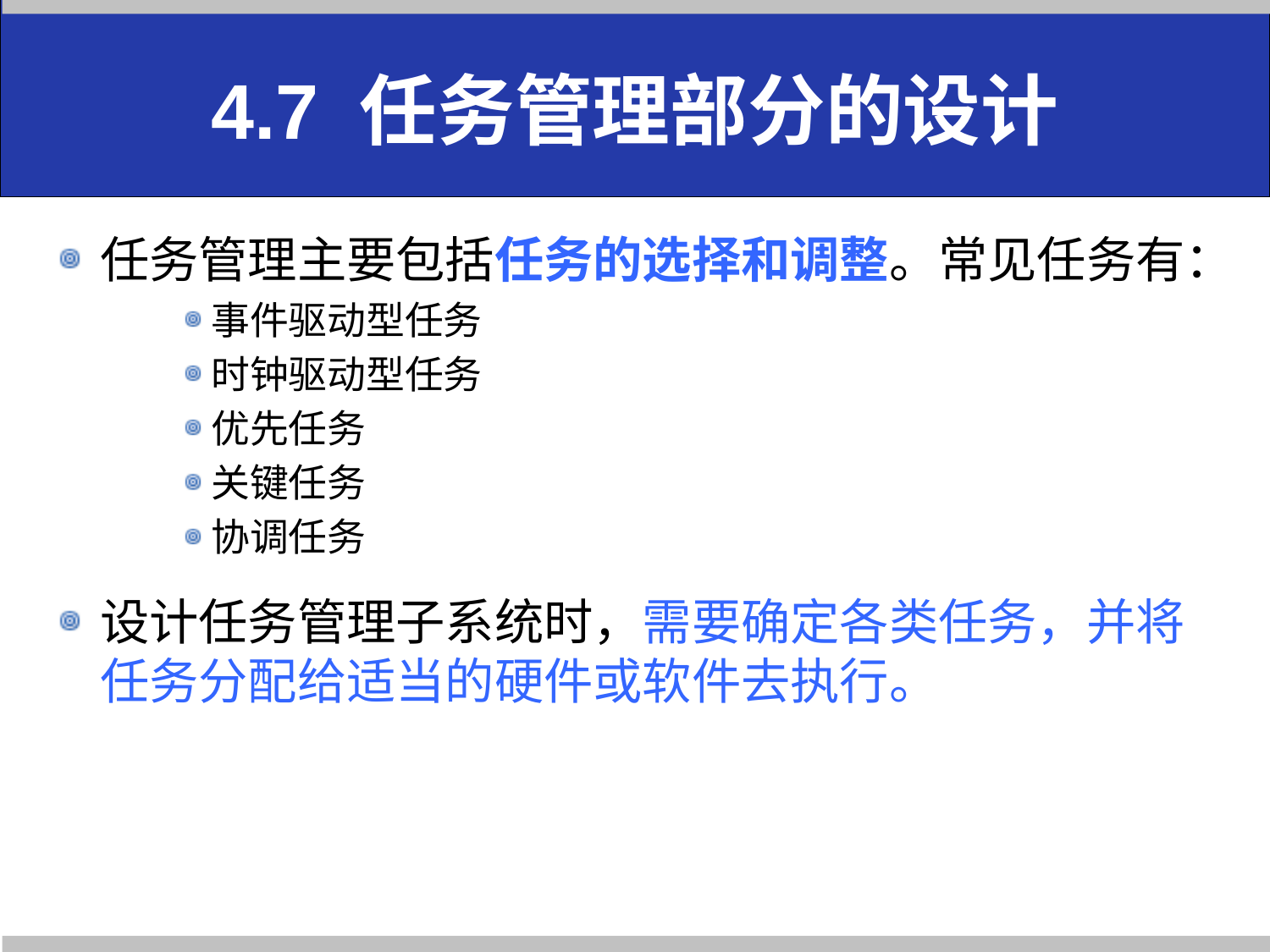

# 4.7 任务管理部分的设计
任务管理主要包括任务的选择和调整。常见任务有：
事件驱动型任务
时钟驱动型任务
优先任务
关键任务
协调任务
设计任务管理子系统时，需要确定各类任务，并将任务分配给适当的硬件或软件去执行。
604